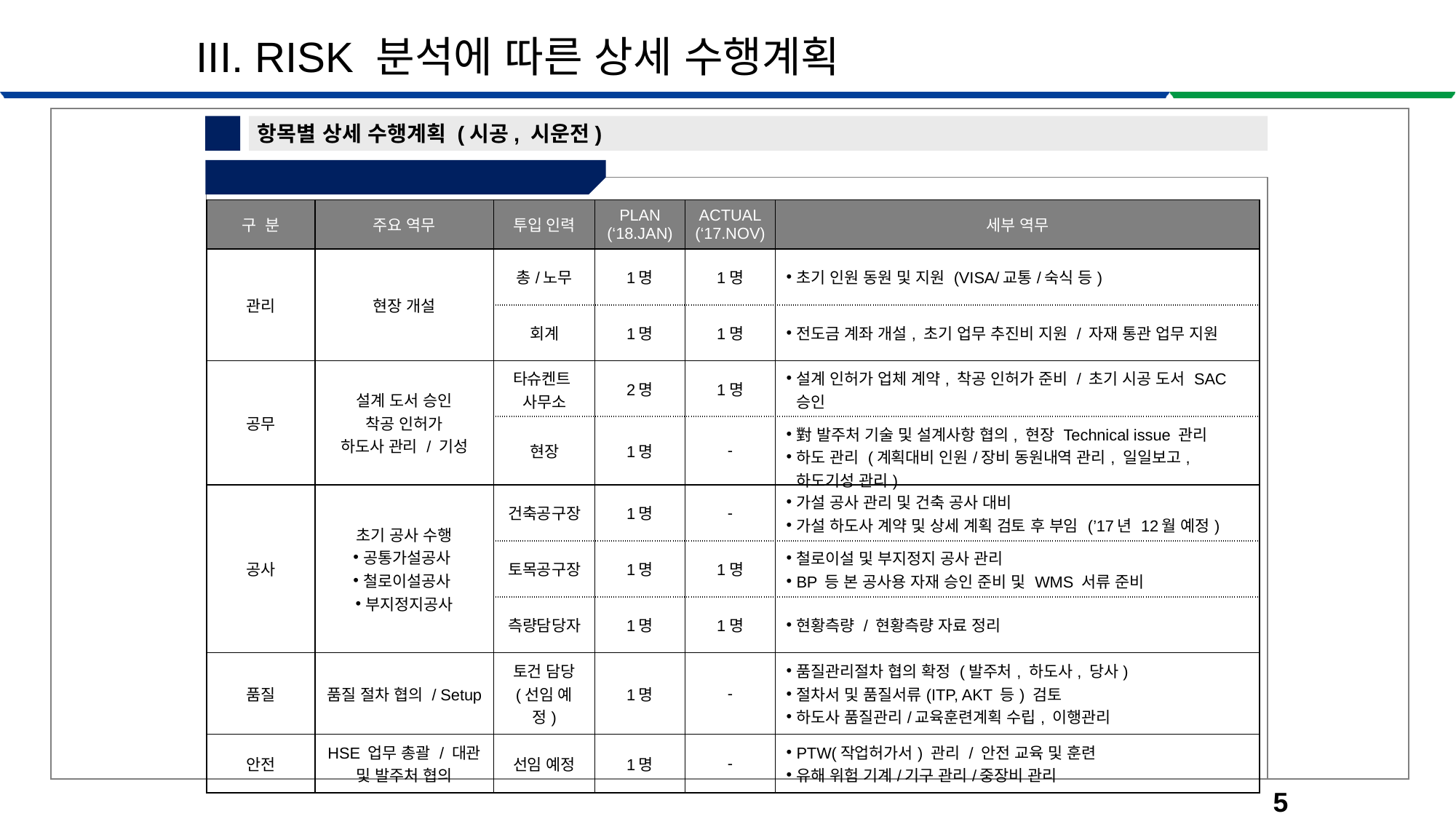

III. RISK 분석에 따른 상세 수행계획
5
항목별 상세 수행계획 (시공, 시운전)
④ 초기 공사 투입 계획 (인원)

| 구 분 | 주요 역무 | 투입 인력 | PLAN (‘18.JAN) | ACTUAL (‘17.NOV) | 세부 역무 |
| --- | --- | --- | --- | --- | --- |
| 관리 | 현장 개설 | 총/노무 | 1명 | 1명 | 초기 인원 동원 및 지원 (VISA/교통/숙식 등) |
|  |  | 회계 | 1명 | 1명 | 전도금 계좌 개설, 초기 업무 추진비 지원 / 자재 통관 업무 지원 |
| 공무 | 설계 도서 승인 착공 인허가 하도사 관리 / 기성 | 타슈켄트 사무소 | 2명 | 1명 | 설계 인허가 업체 계약, 착공 인허가 준비 / 초기 시공 도서 SAC 승인 |
|  |  | 현장 | 1명 | - | 對 발주처 기술 및 설계사항 협의, 현장 Technical issue 관리 하도 관리 (계획대비 인원/장비 동원내역 관리, 일일보고, 하도기성 관리) |
| 공사 | 초기 공사 수행 공통가설공사 철로이설공사 부지정지공사 | 건축공구장 | 1명 | - | 가설 공사 관리 및 건축 공사 대비 가설 하도사 계약 및 상세 계획 검토 후 부임 (’17년 12월 예정) |
|  |  | 토목공구장 | 1명 | 1명 | 철로이설 및 부지정지 공사 관리 BP 등 본 공사용 자재 승인 준비 및 WMS 서류 준비 |
|  |  | 측량담당자 | 1명 | 1명 | 현황측량 / 현황측량 자료 정리 |
| 품질 | 품질 절차 협의 / Setup | 토건 담당 (선임 예정) | 1명 | - | 품질관리절차 협의 확정 (발주처, 하도사, 당사) 절차서 및 품질서류(ITP, AKT 등) 검토 하도사 품질관리/교육훈련계획 수립, 이행관리 |
| 안전 | HSE 업무 총괄 / 대관 및 발주처 협의 | 선임 예정 | 1명 | - | PTW(작업허가서) 관리 / 안전 교육 및 훈련 유해 위험 기계/기구 관리/중장비 관리 |
55